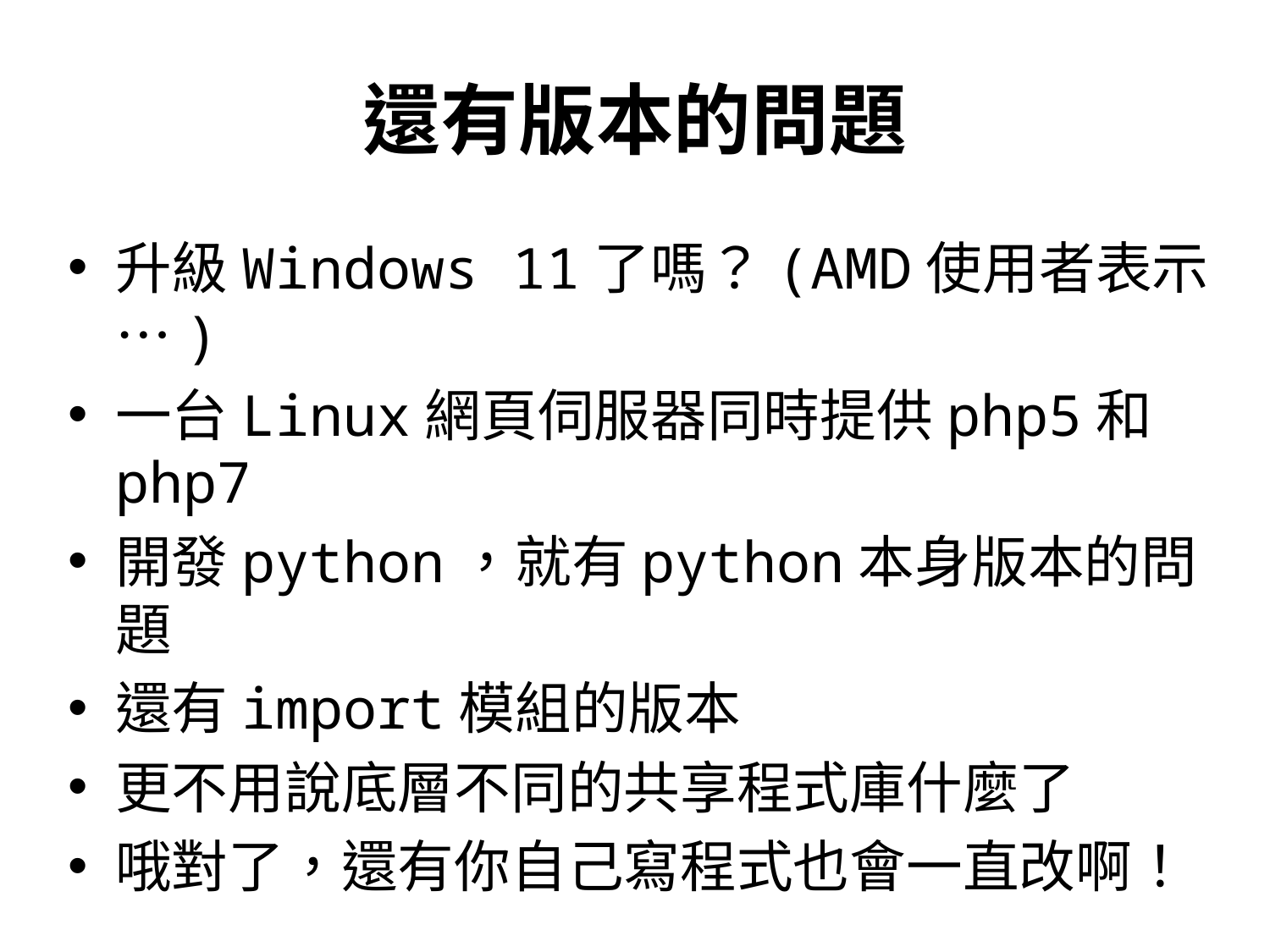

# 還有版本的問題
升級Windows 11了嗎？(AMD使用者表示…)
一台Linux網頁伺服器同時提供php5和php7
開發python，就有python本身版本的問題
還有import模組的版本
更不用說底層不同的共享程式庫什麼了
哦對了，還有你自己寫程式也會一直改啊！